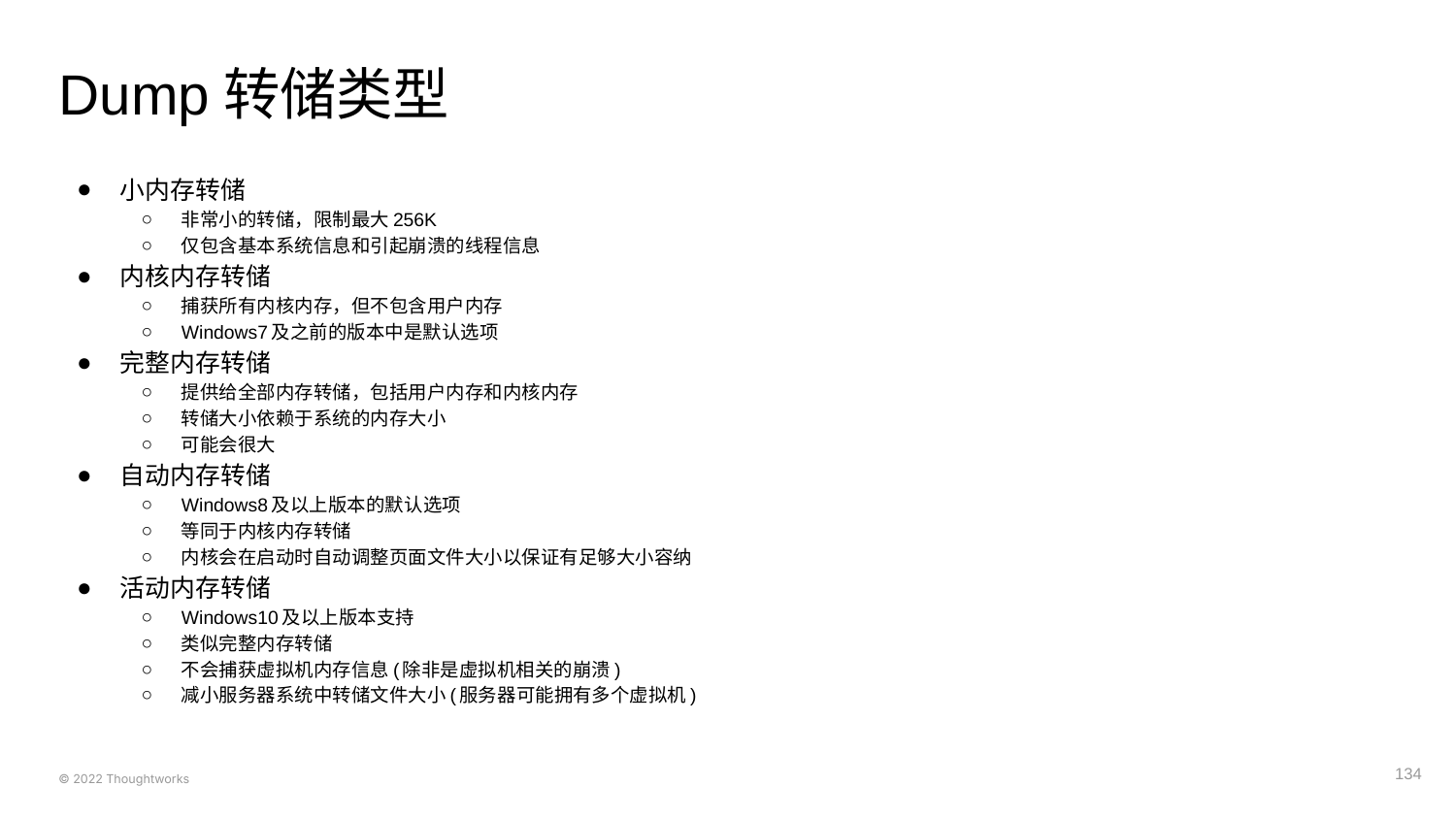

# Dump转储类型
小内存转储
非常小的转储，限制最大256K
仅包含基本系统信息和引起崩溃的线程信息
内核内存转储
捕获所有内核内存，但不包含用户内存
Windows7及之前的版本中是默认选项
完整内存转储
提供给全部内存转储，包括用户内存和内核内存
转储大小依赖于系统的内存大小
可能会很大
自动内存转储
Windows8及以上版本的默认选项
等同于内核内存转储
内核会在启动时自动调整页面文件大小以保证有足够大小容纳
活动内存转储
Windows10及以上版本支持
类似完整内存转储
不会捕获虚拟机内存信息(除非是虚拟机相关的崩溃)
减小服务器系统中转储文件大小(服务器可能拥有多个虚拟机)
134